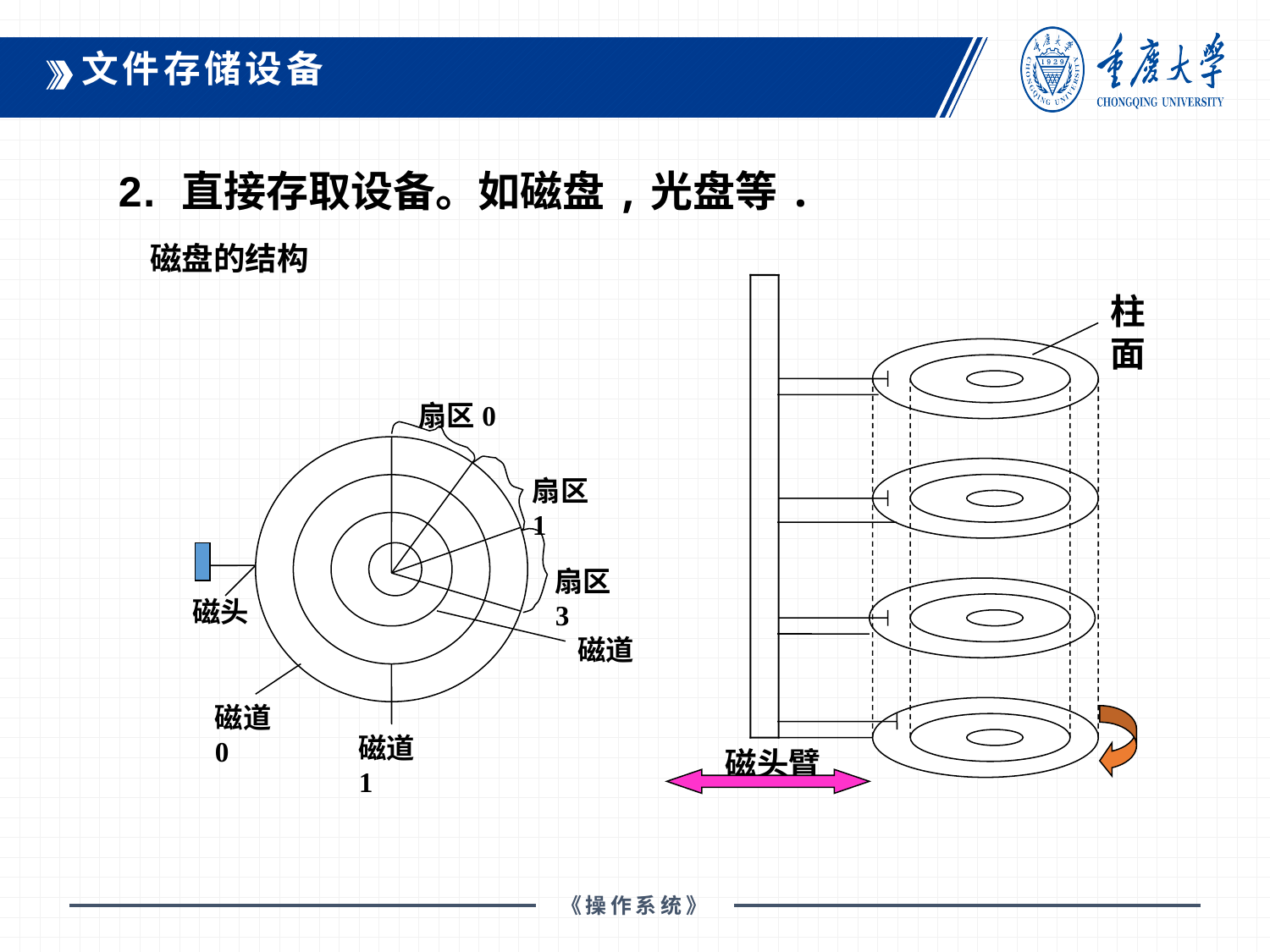

文件存储设备
直接存取设备。如磁盘,光盘等.

磁盘的结构

柱面

磁头臂

扇区0

扇区1

扇区3

磁头

磁道

磁道0
磁道1